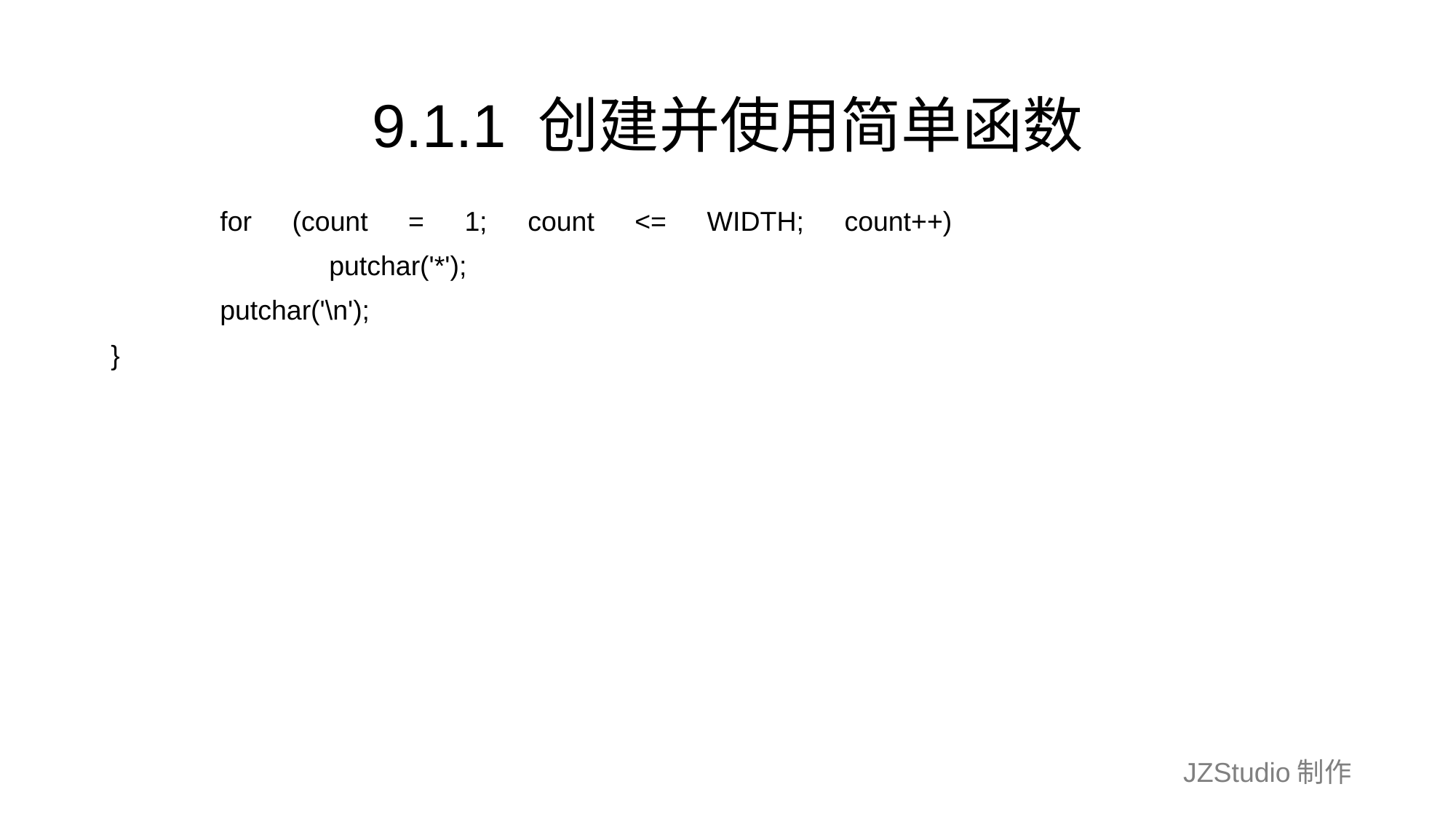

# 9.1.1 创建并使用简单函数
	for　(count　=　1;　count　<=　WIDTH;　count++)
		putchar('*');
	putchar('\n');
}